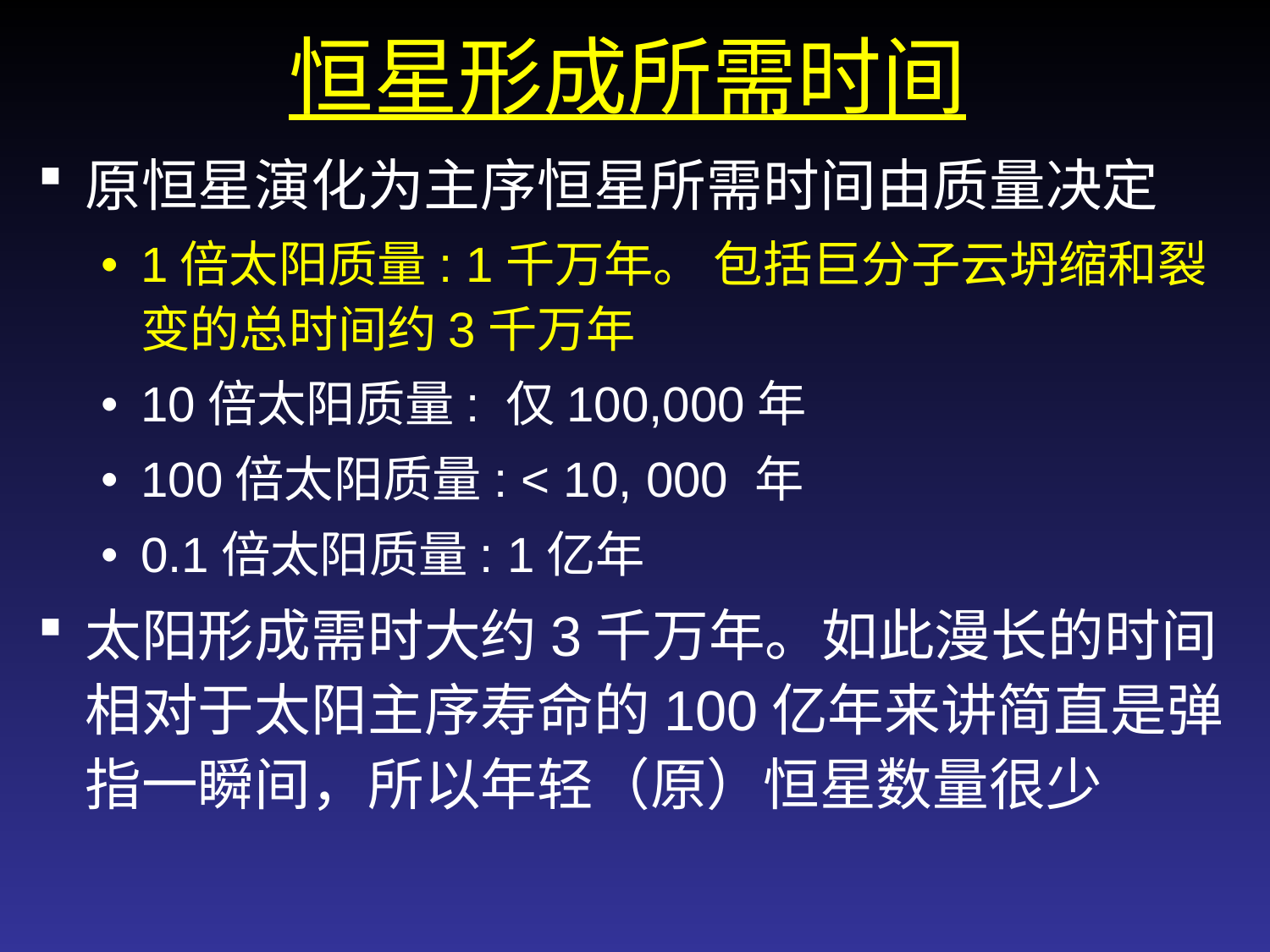

# 恒星形成所需时间
原恒星演化为主序恒星所需时间由质量决定
1倍太阳质量: 1千万年。 包括巨分子云坍缩和裂变的总时间约3千万年
10倍太阳质量: 仅100,000年
100倍太阳质量: < 10, 000 年
0.1倍太阳质量: 1亿年
太阳形成需时大约3千万年。如此漫长的时间相对于太阳主序寿命的100亿年来讲简直是弹指一瞬间，所以年轻（原）恒星数量很少